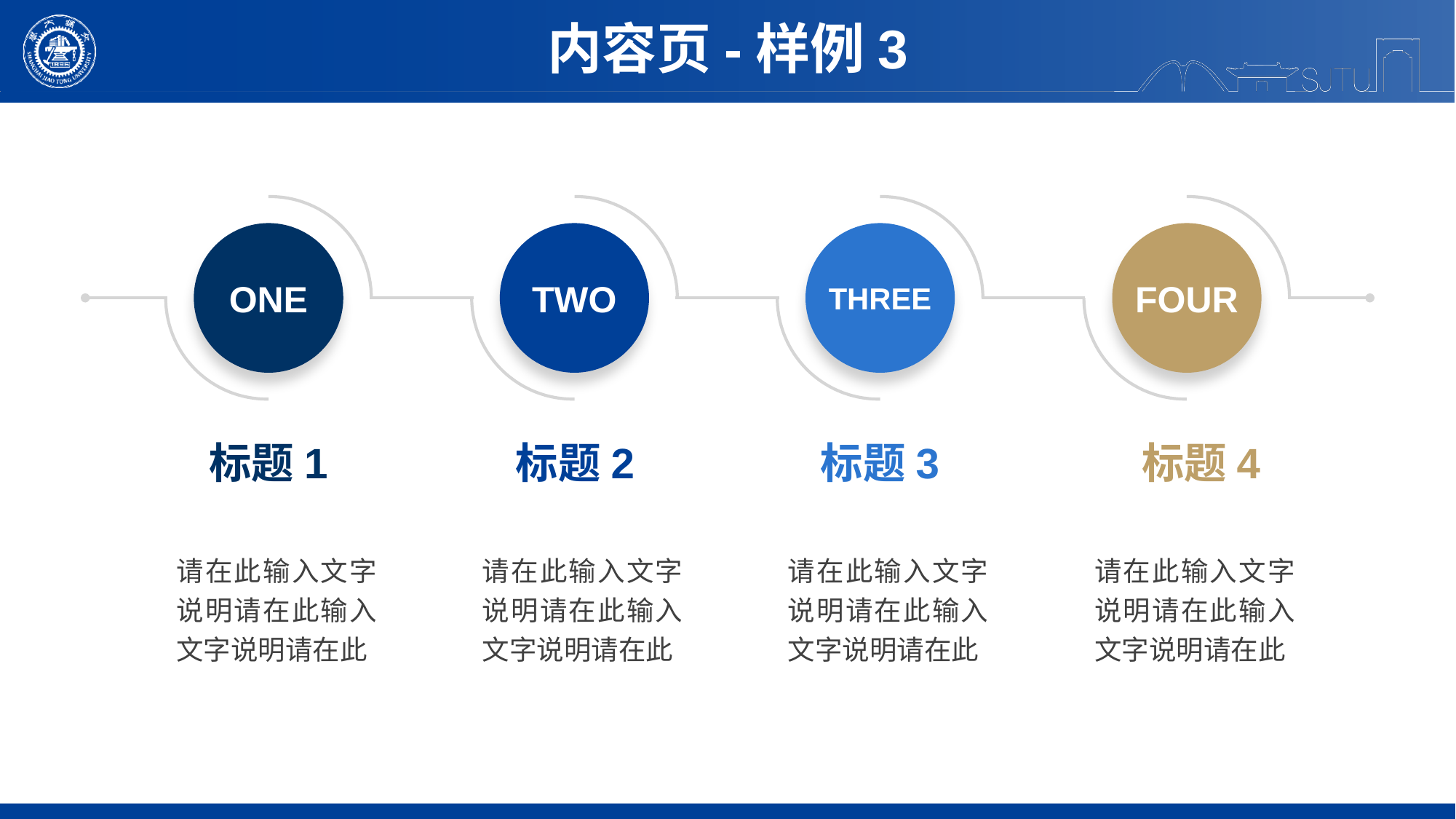

内容页-样例3

ONE
TWO
THREE
FOUR

标题2
标题3
标题4
标题1
请在此输入文字说明请在此输入文字说明请在此
请在此输入文字说明请在此输入文字说明请在此
请在此输入文字说明请在此输入文字说明请在此
请在此输入文字说明请在此输入文字说明请在此